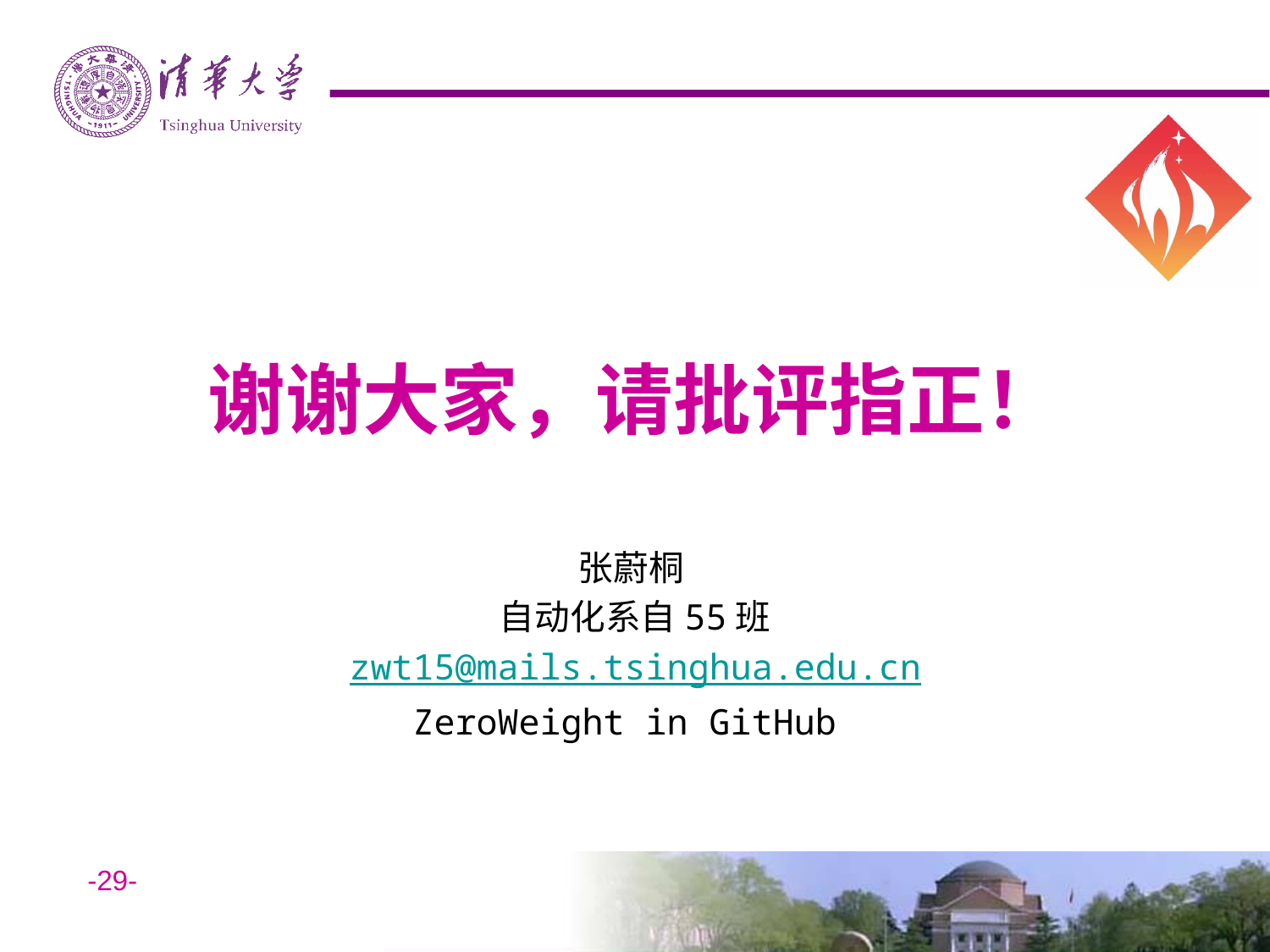

# 谢谢大家，请批评指正！
张蔚桐
自动化系自55班
zwt15@mails.tsinghua.edu.cn
ZeroWeight in GitHub